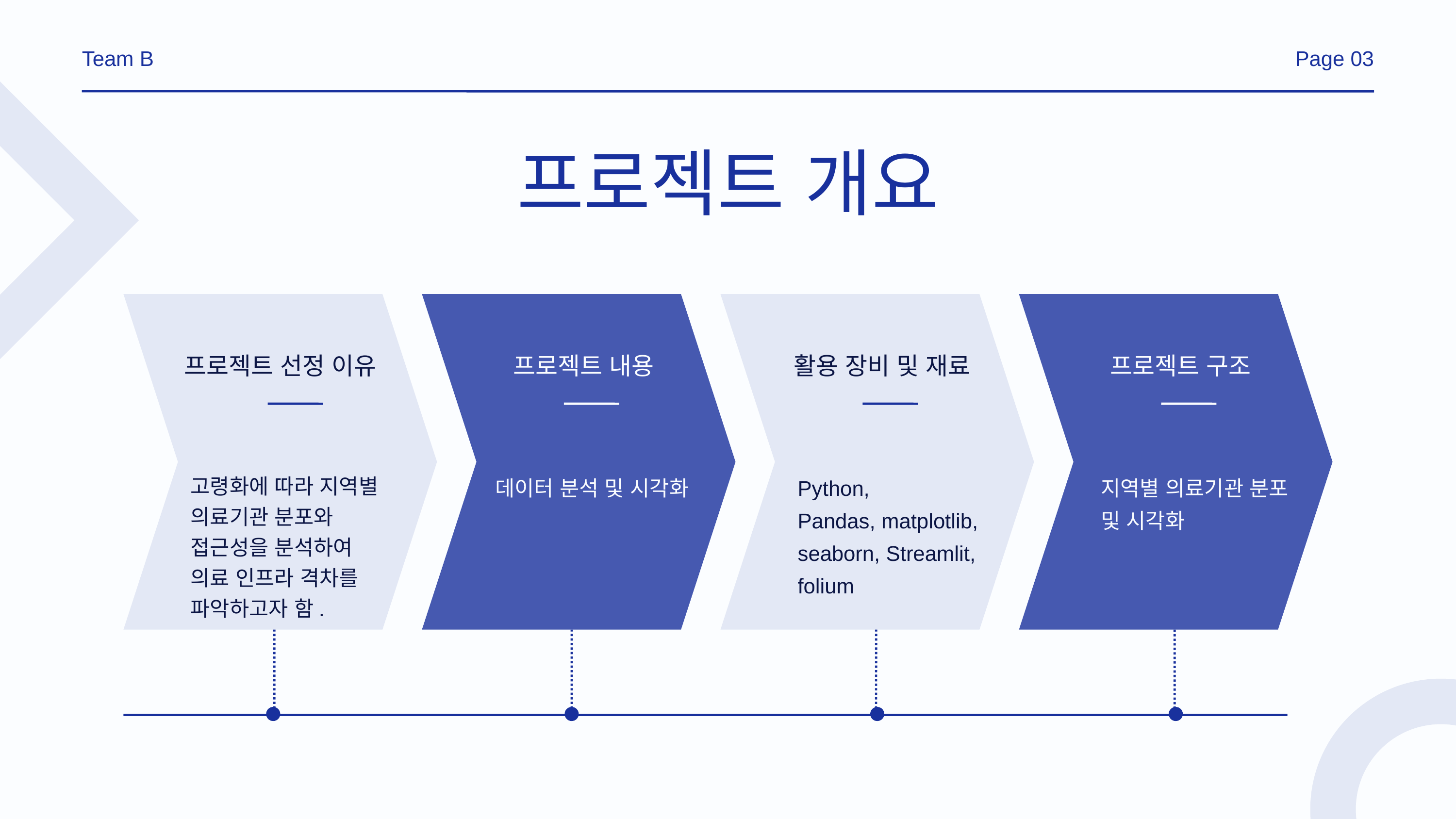

Team B
Page 03

프로젝트 개요

프로젝트 선정 이유
프로젝트 내용
활용 장비 및 재료
프로젝트 구조

고령화에 따라 지역별 의료기관 분포와 접근성을 분석하여 의료 인프라 격차를 파악하고자 함.
데이터 분석 및 시각화
Python,
Pandas, matplotlib, seaborn, Streamlit,
folium
지역별 의료기관 분포 및 시각화